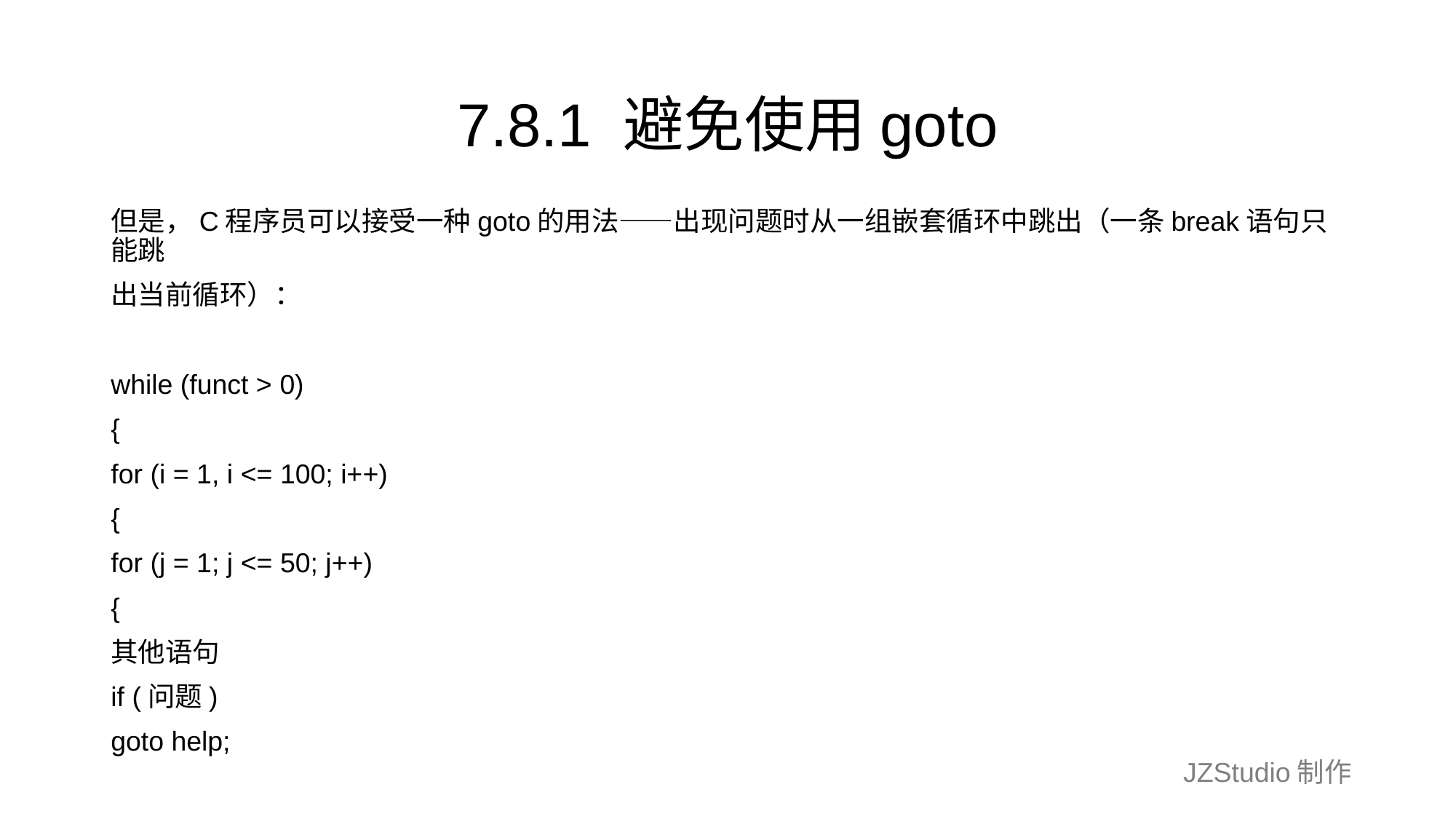

# 7.8.1 避免使用goto
但是，C程序员可以接受一种goto的用法——出现问题时从一组嵌套循环中跳出（一条break语句只能跳
出当前循环）：

while (funct > 0)
{
for (i = 1, i <= 100; i++)
{
for (j = 1; j <= 50; j++)
{
其他语句
if (问题)
goto help;